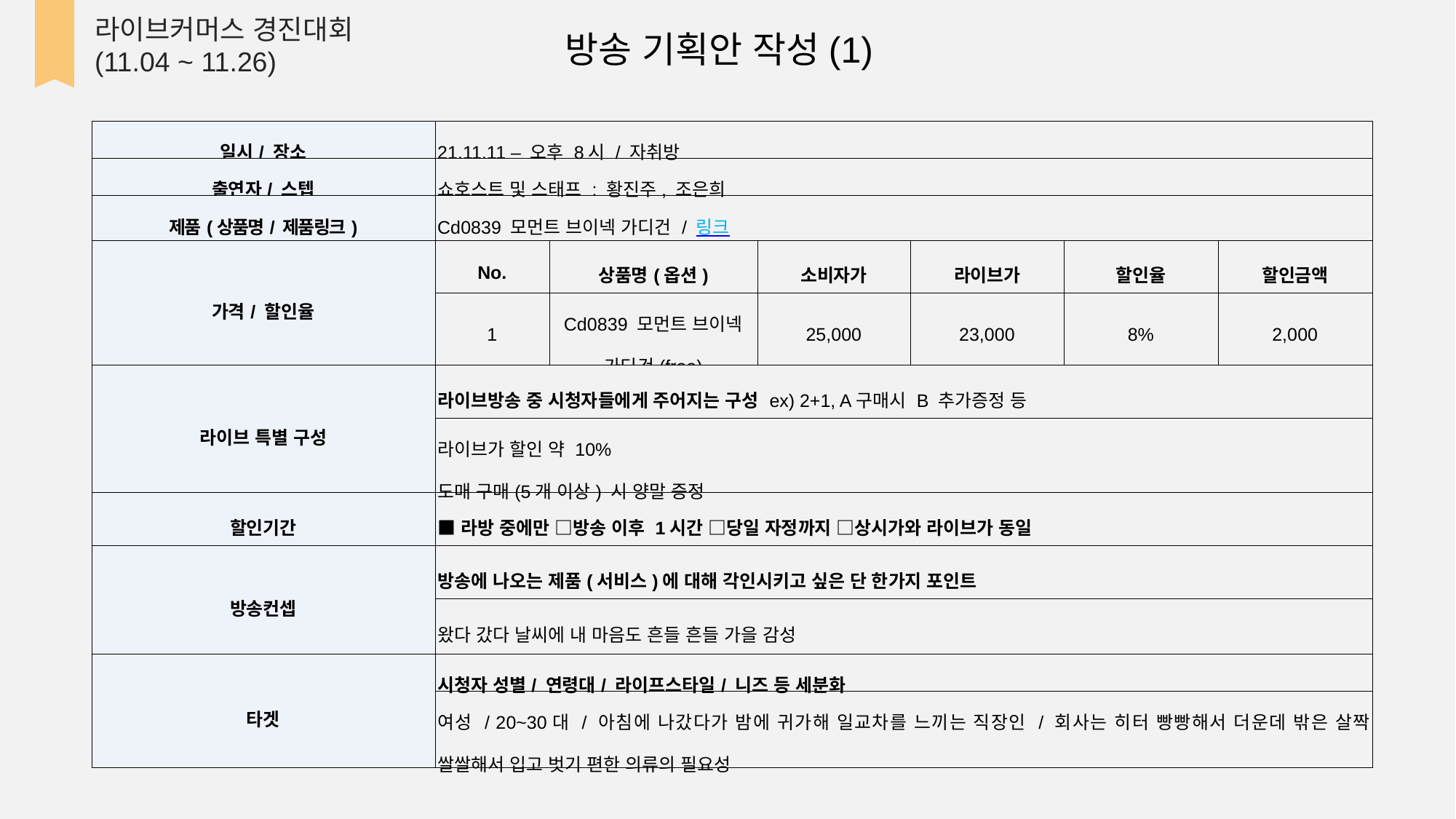

라이브커머스 경진대회
(11.04 ~ 11.26)
방송 기획안 작성(1)
| 일시/ 장소 | 21.11.11 – 오후 8시 / 자취방 |  |  |  |  |  |
| --- | --- | --- | --- | --- | --- | --- |
| 출연자/ 스텝 | 쇼호스트 및 스태프 : 황진주, 조은희 |  |  |  |  |  |
| 제품(상품명/ 제품링크) | Cd0839 모먼트 브이넥 가디건 / 링크 |  |  |  |  |  |
| 가격/ 할인율 | No. | 상품명(옵션) | 소비자가 | 라이브가 | 할인율 | 할인금액 |
|  | 1 | Cd0839 모먼트 브이넥 가디건(free) | 25,000 | 23,000 | 8% | 2,000 |
| 라이브 특별 구성 | 라이브방송 중 시청자들에게 주어지는 구성 ex) 2+1, A구매시 B 추가증정 등 |  |  |  |  |  |
|  | 라이브가 할인 약 10% 도매 구매(5개 이상) 시 양말 증정 |  |  |  |  |  |
| 할인기간 | ■라방 중에만 □방송 이후 1시간 □당일 자정까지 □상시가와 라이브가 동일 |  |  |  |  |  |
| 방송컨셉 | 방송에 나오는 제품(서비스)에 대해 각인시키고 싶은 단 한가지 포인트 |  |  |  |  |  |
|  | 왔다 갔다 날씨에 내 마음도 흔들 흔들 가을 감성 |  |  |  |  |  |
| 타겟 | 시청자 성별/ 연령대/ 라이프스타일/ 니즈 등 세분화 |  |  |  |  |  |
|  | 여성 / 20~30대 / 아침에 나갔다가 밤에 귀가해 일교차를 느끼는 직장인 / 회사는 히터 빵빵해서 더운데 밖은 살짝 쌀쌀해서 입고 벗기 편한 의류의 필요성 |  |  |  |  |  |